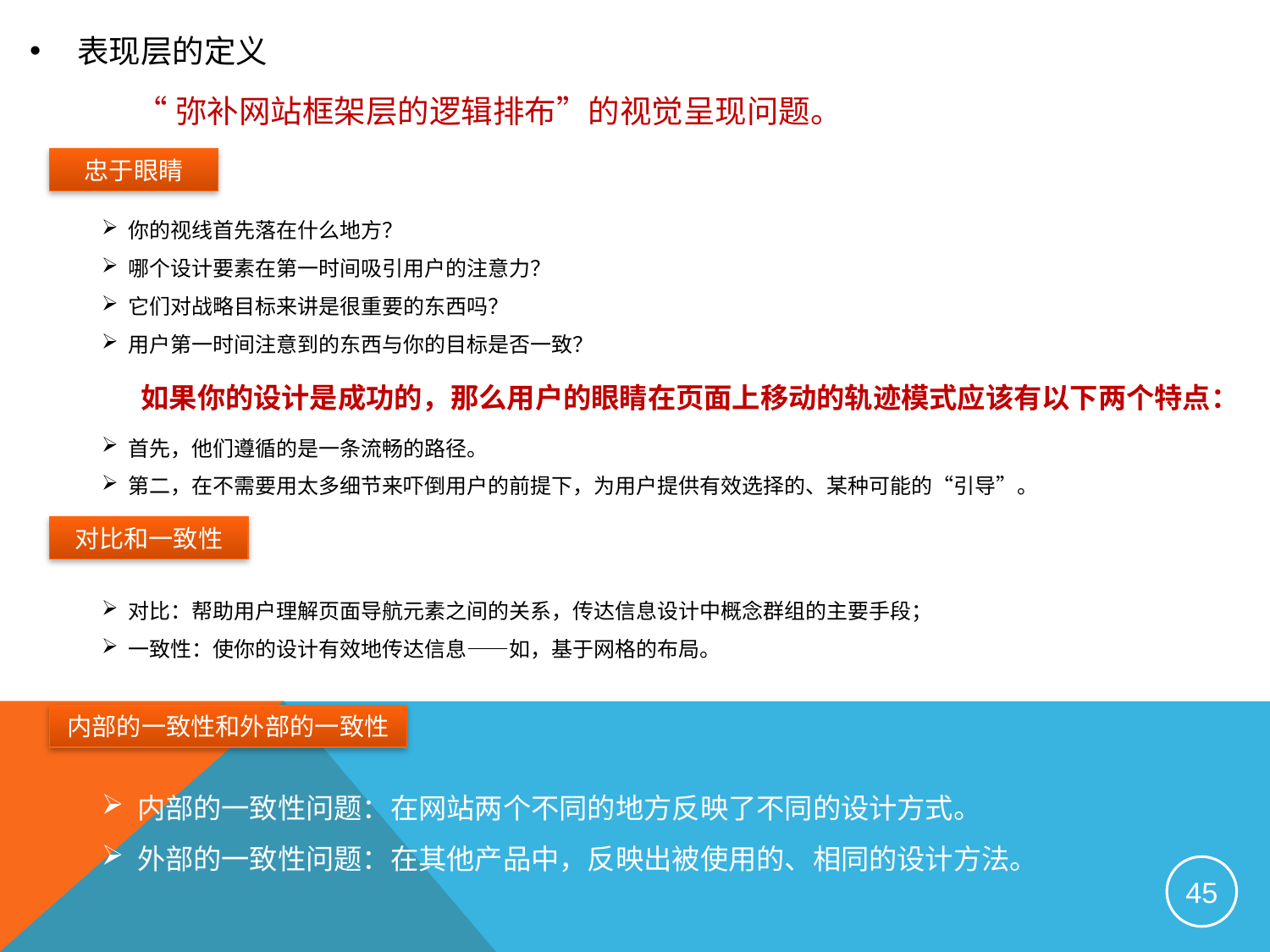

表现层的定义
  “弥补网站框架层的逻辑排布”的视觉呈现问题。
忠于眼睛
 你的视线首先落在什么地方？
 哪个设计要素在第一时间吸引用户的注意力？
 它们对战略目标来讲是很重要的东西吗？
 用户第一时间注意到的东西与你的目标是否一致？
  如果你的设计是成功的，那么用户的眼睛在页面上移动的轨迹模式应该有以下两个特点：
 首先，他们遵循的是一条流畅的路径。
 第二，在不需要用太多细节来吓倒用户的前提下，为用户提供有效选择的、某种可能的“引导”。
对比和一致性
 对比：帮助用户理解页面导航元素之间的关系，传达信息设计中概念群组的主要手段；
 一致性：使你的设计有效地传达信息——如，基于网格的布局。
内部的一致性和外部的一致性
 内部的一致性问题：在网站两个不同的地方反映了不同的设计方式。
 外部的一致性问题：在其他产品中，反映出被使用的、相同的设计方法。
45